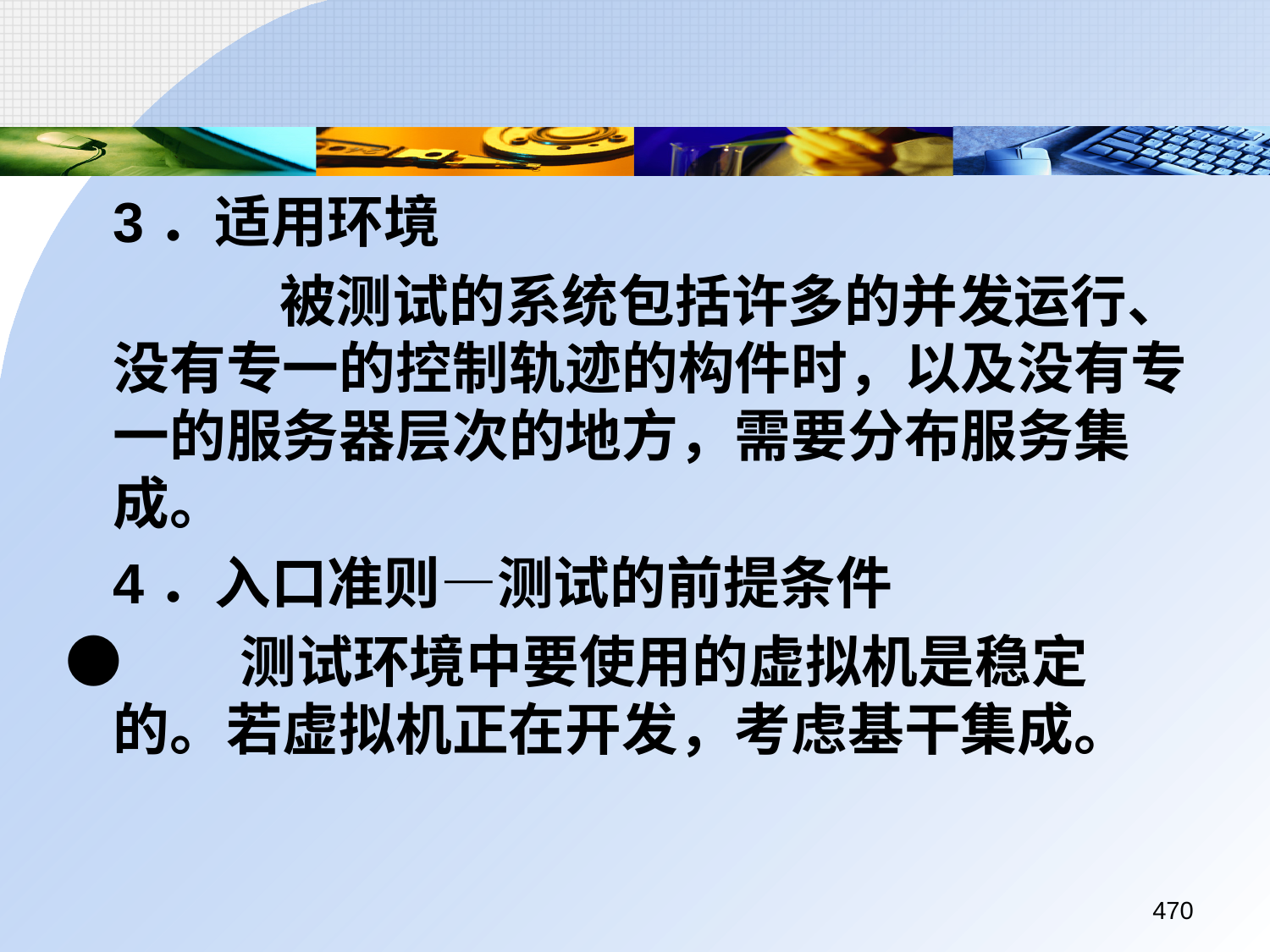

3．适用环境
		  被测试的系统包括许多的并发运行、没有专一的控制轨迹的构件时，以及没有专一的服务器层次的地方，需要分布服务集成。
	4．入口准则—测试的前提条件
●	测试环境中要使用的虚拟机是稳定的。若虚拟机正在开发，考虑基干集成。
470